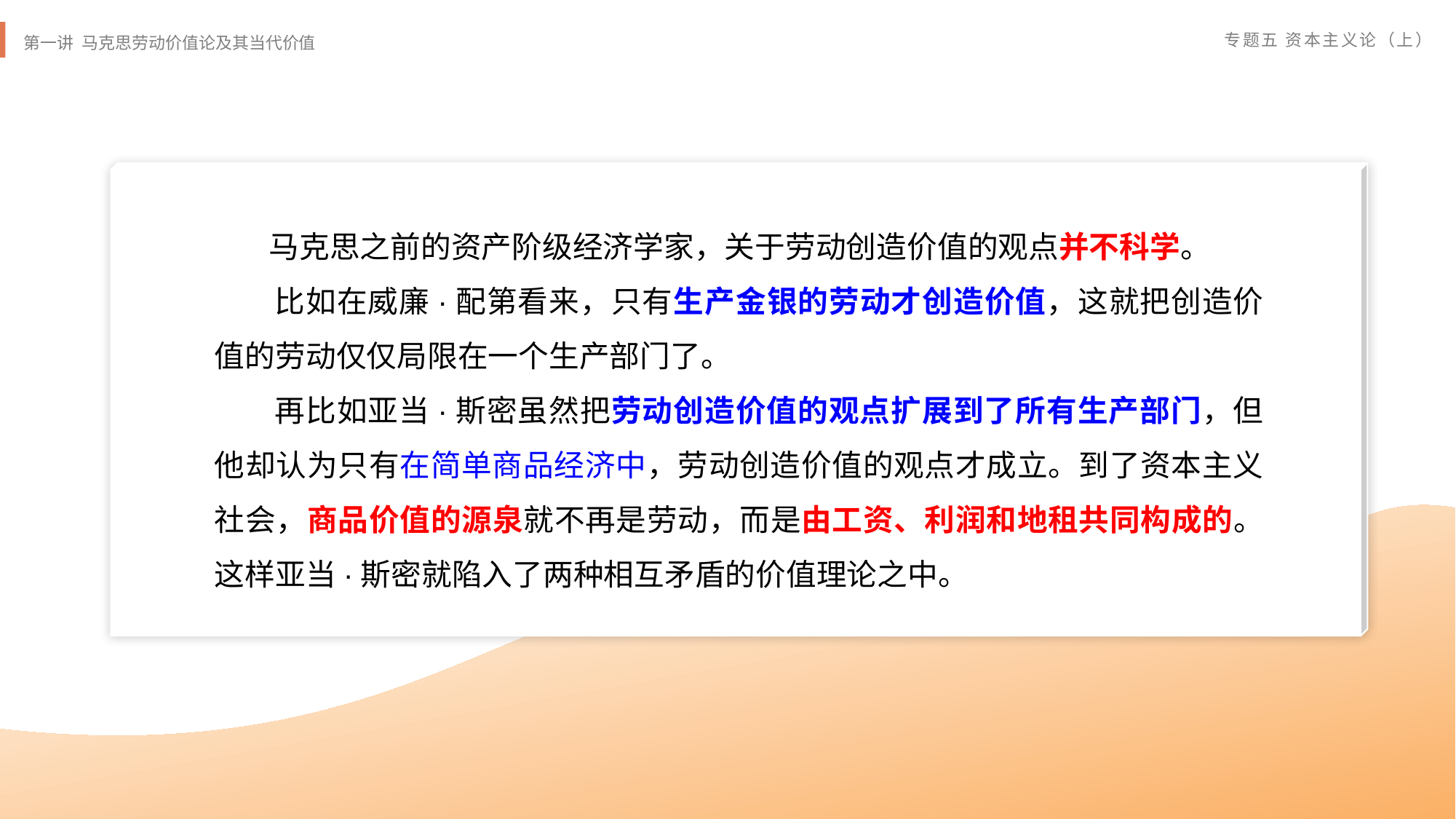

马克思之前的资产阶级经济学家，关于劳动创造价值的观点并不科学。
       比如在威廉·配第看来，只有生产金银的劳动才创造价值，这就把创造价值的劳动仅仅局限在一个生产部门了。
       再比如亚当·斯密虽然把劳动创造价值的观点扩展到了所有生产部门，但他却认为只有在简单商品经济中，劳动创造价值的观点才成立。到了资本主义社会，商品价值的源泉就不再是劳动，而是由工资、利润和地租共同构成的。这样亚当·斯密就陷入了两种相互矛盾的价值理论之中。